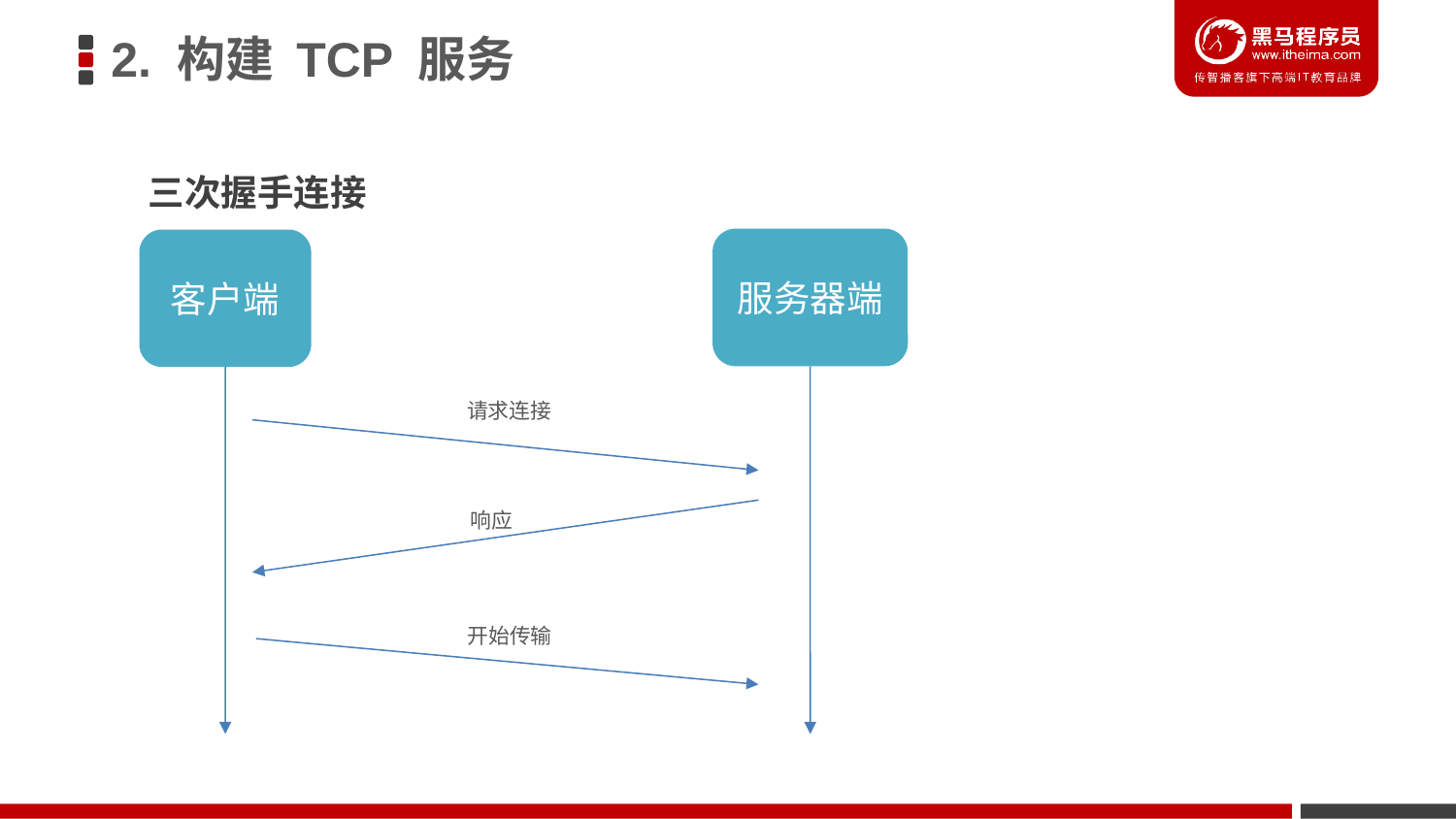

2. 构建 TCP 服务
三次握手连接
服务器端
客户端
请求连接
响应
开始传输